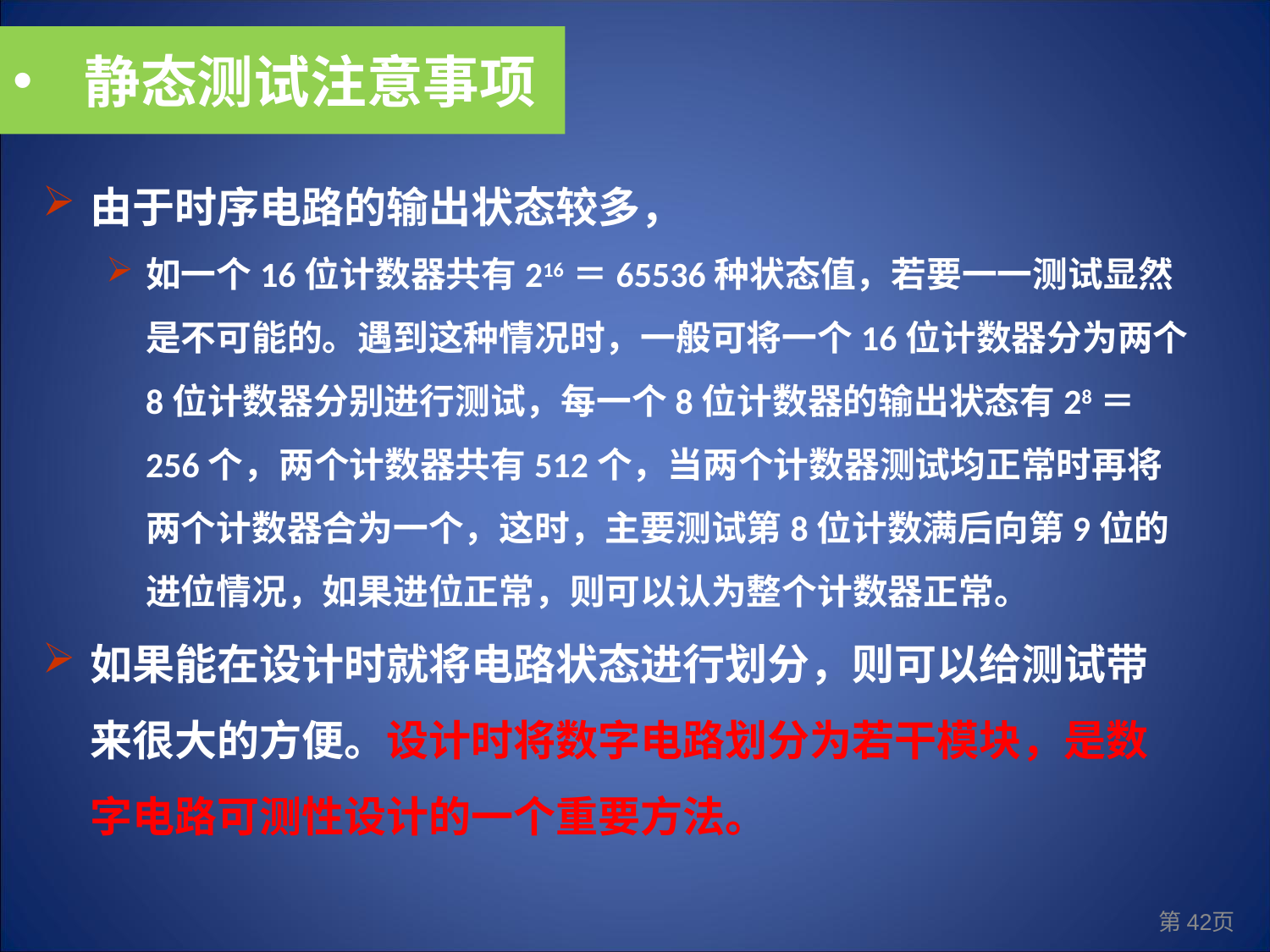

静态测试注意事项
由于时序电路的输出状态较多，
如一个16位计数器共有216＝65536种状态值，若要一一测试显然是不可能的。遇到这种情况时，一般可将一个16位计数器分为两个8位计数器分别进行测试，每一个8位计数器的输出状态有28＝256个，两个计数器共有512个，当两个计数器测试均正常时再将两个计数器合为一个，这时，主要测试第8位计数满后向第9位的进位情况，如果进位正常，则可以认为整个计数器正常。
如果能在设计时就将电路状态进行划分，则可以给测试带来很大的方便。设计时将数字电路划分为若干模块，是数字电路可测性设计的一个重要方法。